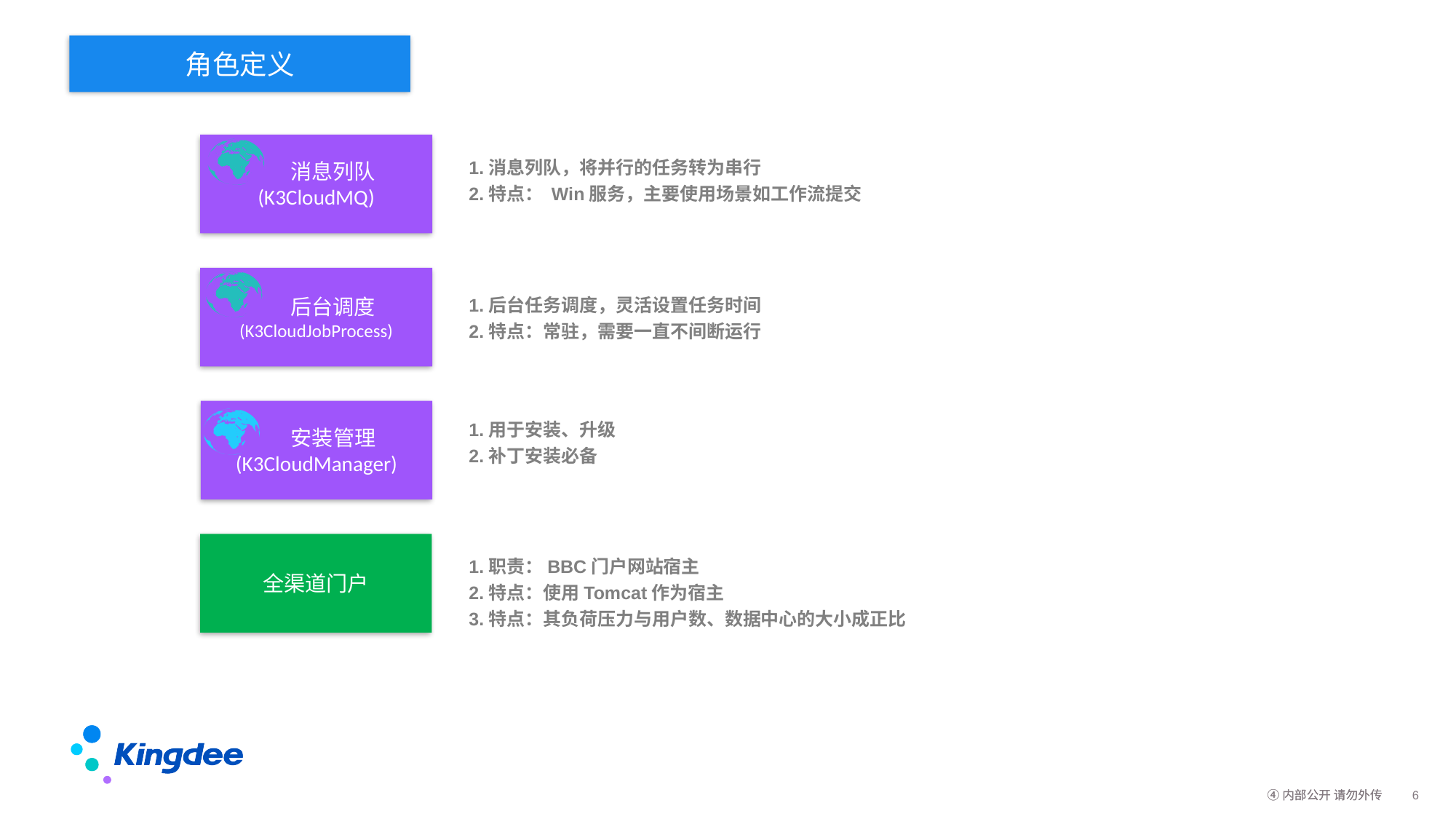

角色定义
      消息列队
(K3CloudMQ)

1.消息列队，将并行的任务转为串行
2.特点： Win服务，主要使用场景如工作流提交
      后台调度
(K3CloudJobProcess)

1.后台任务调度，灵活设置任务时间
2.特点：常驻，需要一直不间断运行
      安装管理
(K3CloudManager)

1.用于安装、升级
2.补丁安装必备
全渠道门户

1.职责：BBC门户网站宿主
2.特点：使用Tomcat作为宿主
3.特点：其负荷压力与用户数、数据中心的大小成正比